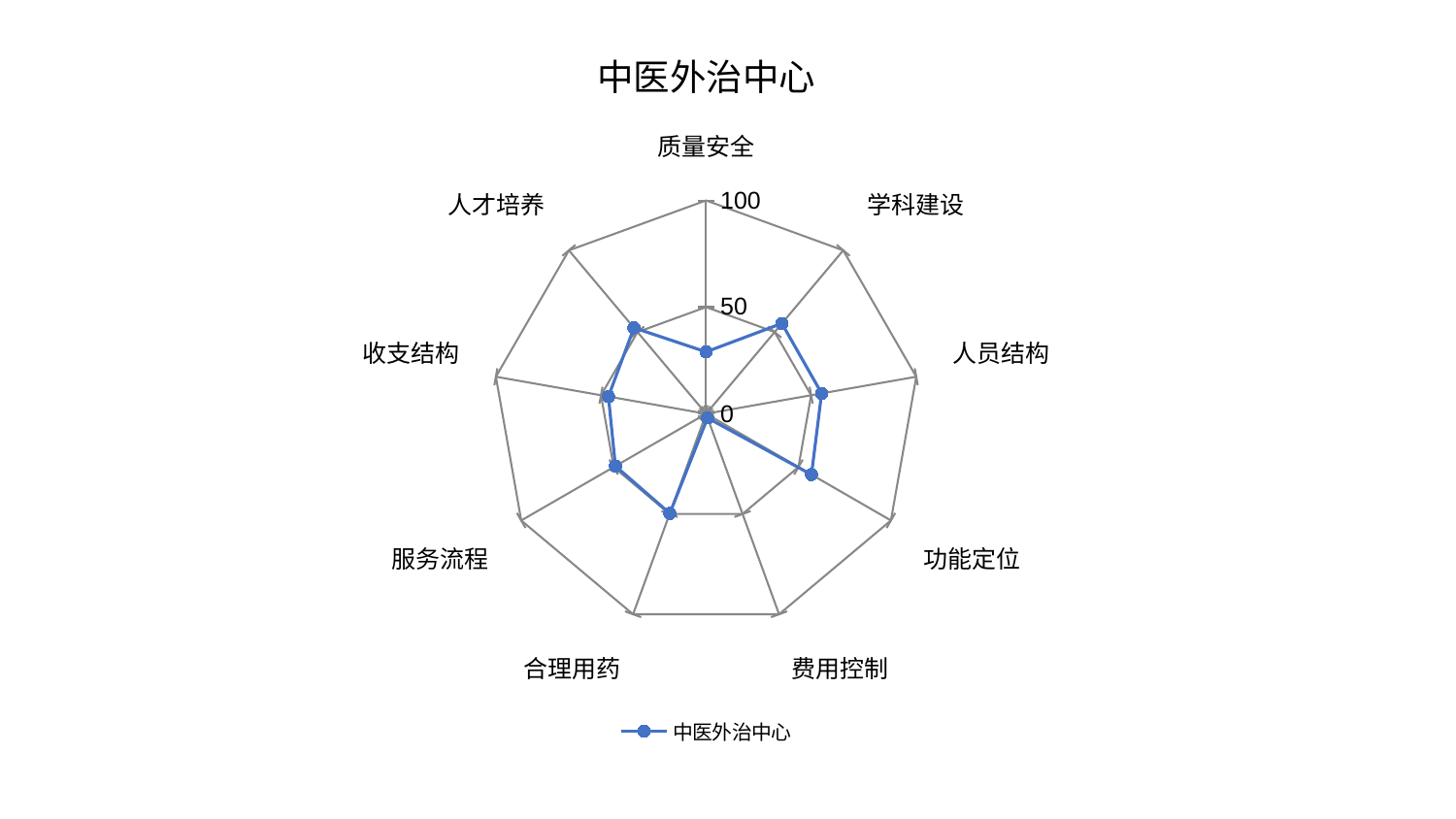

### Chart: 中医外治中心

| Category | 中医外治中心 |
|---|---|
| 质量安全 | 29.02673535501548 |
| 学科建设 | 55.28254432077347 |
| 人员结构 | 54.98759683507345 |
| 功能定位 | 57.0328043010692 |
| 费用控制 | 2.075742792600159 |
| 合理用药 | 49.6967455936731 |
| 服务流程 | 49.05475962153197 |
| 收支结构 | 46.477509896773434 |
| 人才培养 | 52.61316384047017 |
283